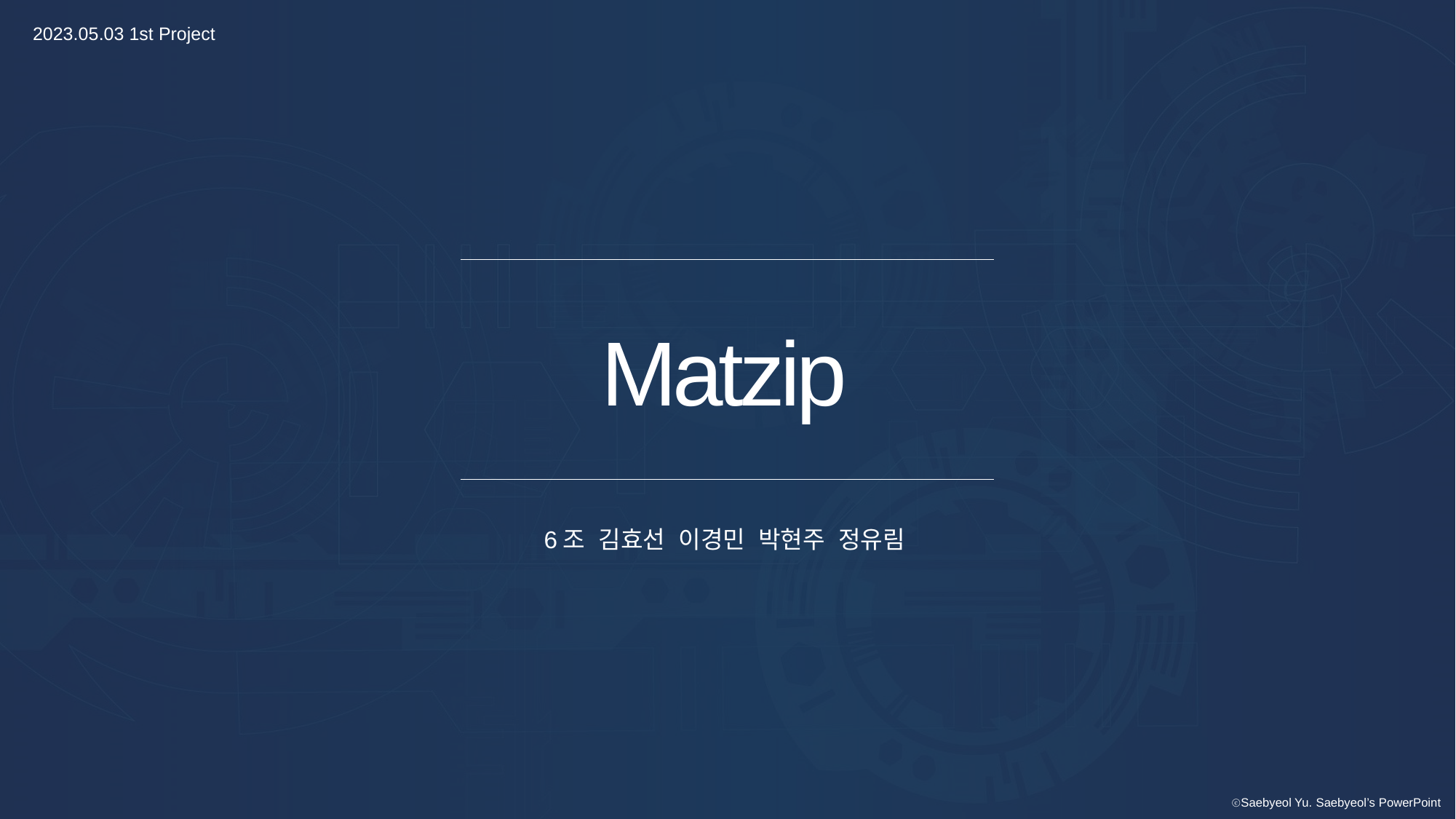

2023.05.03 1st Project
Matzip
6조  김효선  이경민  박현주  정유림